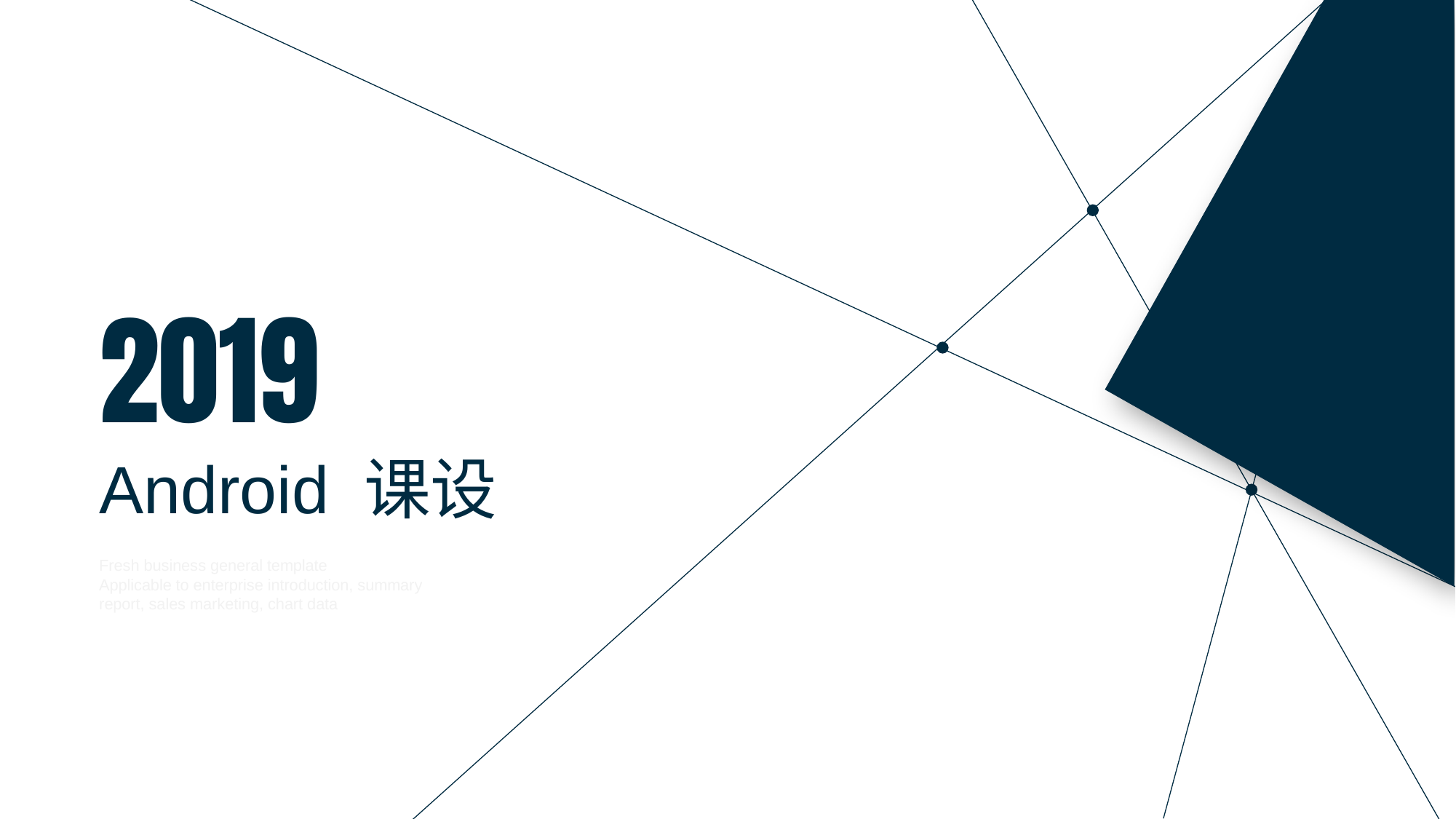

2019
Android 课设

Fresh business general template
Applicable to enterprise introduction, summary report, sales marketing, chart data